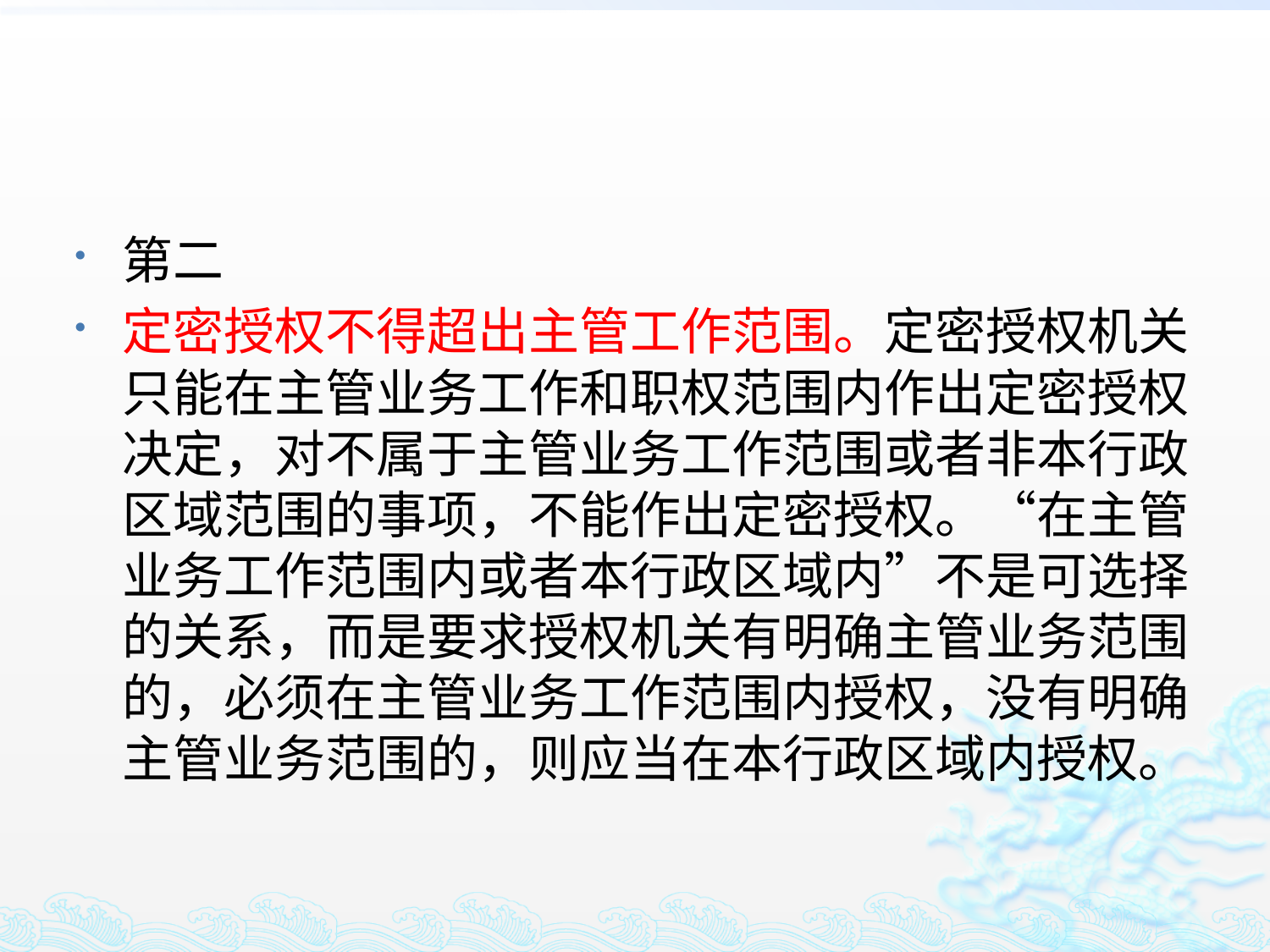

#
第二
定密授权不得超出主管工作范围。定密授权机关只能在主管业务工作和职权范围内作出定密授权决定，对不属于主管业务工作范围或者非本行政区域范围的事项，不能作出定密授权。“在主管业务工作范围内或者本行政区域内”不是可选择的关系，而是要求授权机关有明确主管业务范围的，必须在主管业务工作范围内授权，没有明确主管业务范围的，则应当在本行政区域内授权。